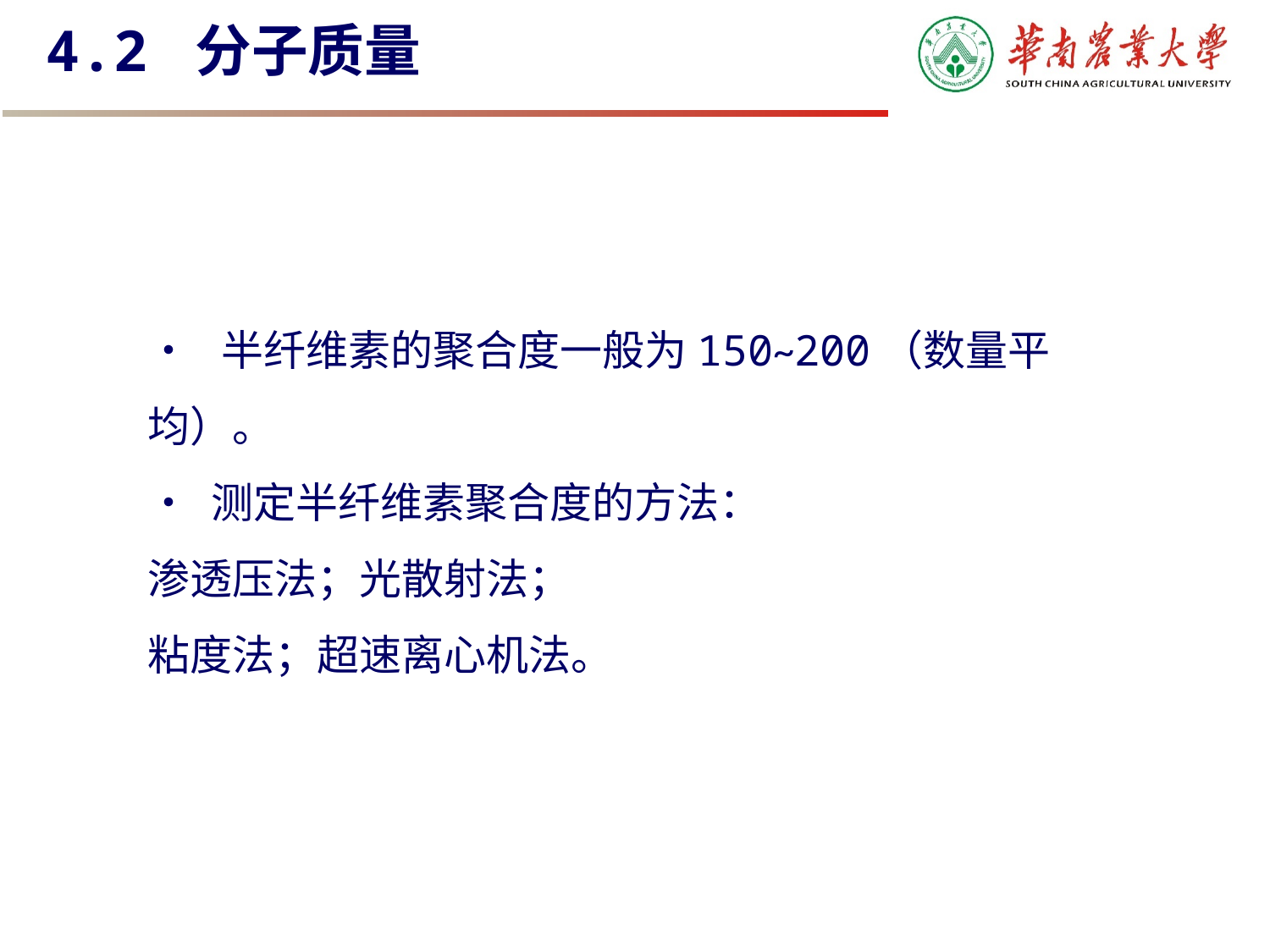

# 4.2 分子质量
• 半纤维素的聚合度一般为150~200（数量平均）。
• 测定半纤维素聚合度的方法：
渗透压法；光散射法；
粘度法；超速离心机法。